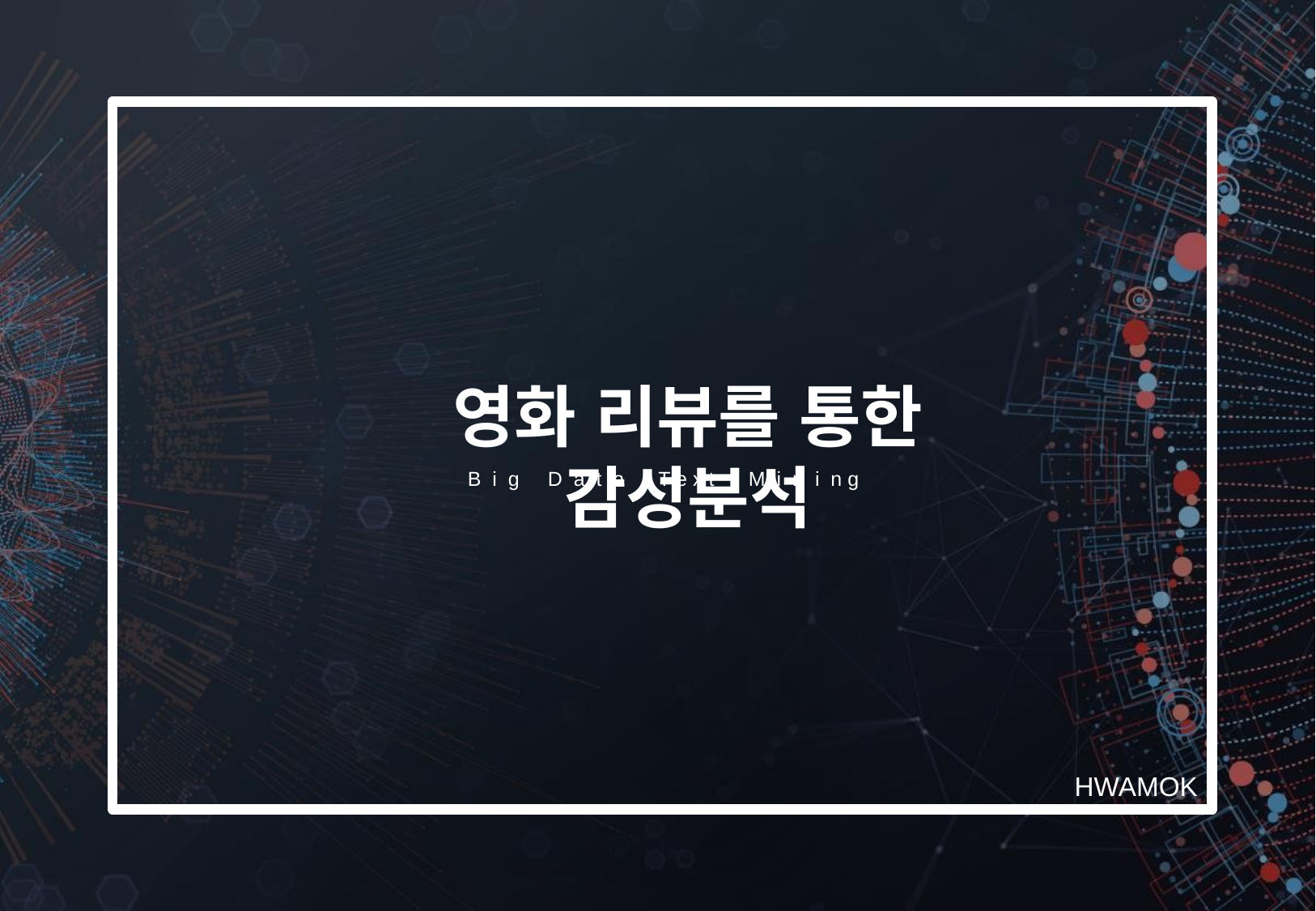

영화 리뷰를 통한 감성분석
B  i  g     D  a  t  a      T e x t      M  i  n  i  n g
HWAMOK